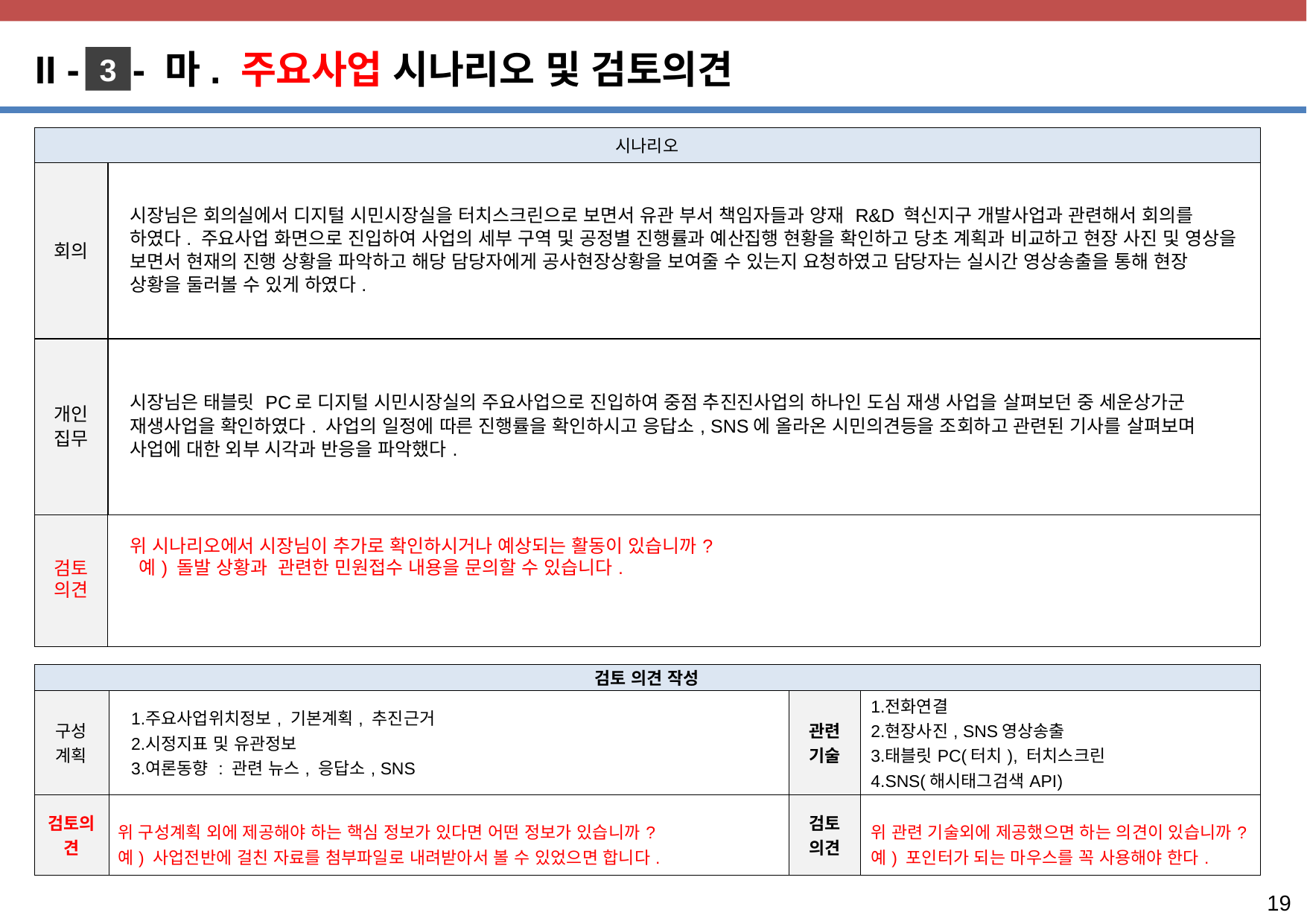

II -     - 마. 주요사업 시나리오 및 검토의견
3
| 시나리오 |  |
| --- | --- |
| 회의 | 시장님은 회의실에서 디지털 시민시장실을 터치스크린으로 보면서 유관 부서 책임자들과 양재 R&D 혁신지구 개발사업과 관련해서 회의를 하였다. 주요사업 화면으로 진입하여 사업의 세부 구역 및 공정별 진행률과 예산집행 현황을 확인하고 당초 계획과 비교하고 현장 사진 및 영상을 보면서 현재의 진행 상황을 파악하고 해당 담당자에게 공사현장상황을 보여줄 수 있는지 요청하였고 담당자는 실시간 영상송출을 통해 현장 상황을 둘러볼 수 있게 하였다. |
| 개인 집무 | 시장님은 태블릿 PC로 디지털 시민시장실의 주요사업으로 진입하여 중점 추진진사업의 하나인 도심 재생 사업을 살펴보던 중 세운상가군 재생사업을 확인하였다. 사업의 일정에 따른 진행률을 확인하시고 응답소, SNS에 올라온 시민의견등을 조회하고 관련된 기사를 살펴보며 사업에 대한 외부 시각과 반응을 파악했다. |
| 검토 의견 | 위 시나리오에서 시장님이 추가로 확인하시거나 예상되는 활동이 있습니까? 예) 돌발 상황과 관련한 민원접수 내용을 문의할 수 있습니다. |
| 검토 의견 작성 |  |  |  |
| --- | --- | --- | --- |
| 구성 계획 | 주요사업위치정보, 기본계획, 추진근거 시정지표 및 유관정보 여론동향 : 관련 뉴스, 응답소, SNS | 관련 기술 | 전화연결 현장사진, SNS영상송출 태블릿PC(터치), 터치스크린 SNS(해시태그검색API) |
| 검토의견 | 위 구성계획 외에 제공해야 하는 핵심 정보가 있다면 어떤 정보가 있습니까? 예) 사업전반에 걸친 자료를 첨부파일로 내려받아서 볼 수 있었으면 합니다. | 검토 의견 | 위 관련 기술외에 제공했으면 하는 의견이 있습니까? 예) 포인터가 되는 마우스를 꼭 사용해야 한다. |